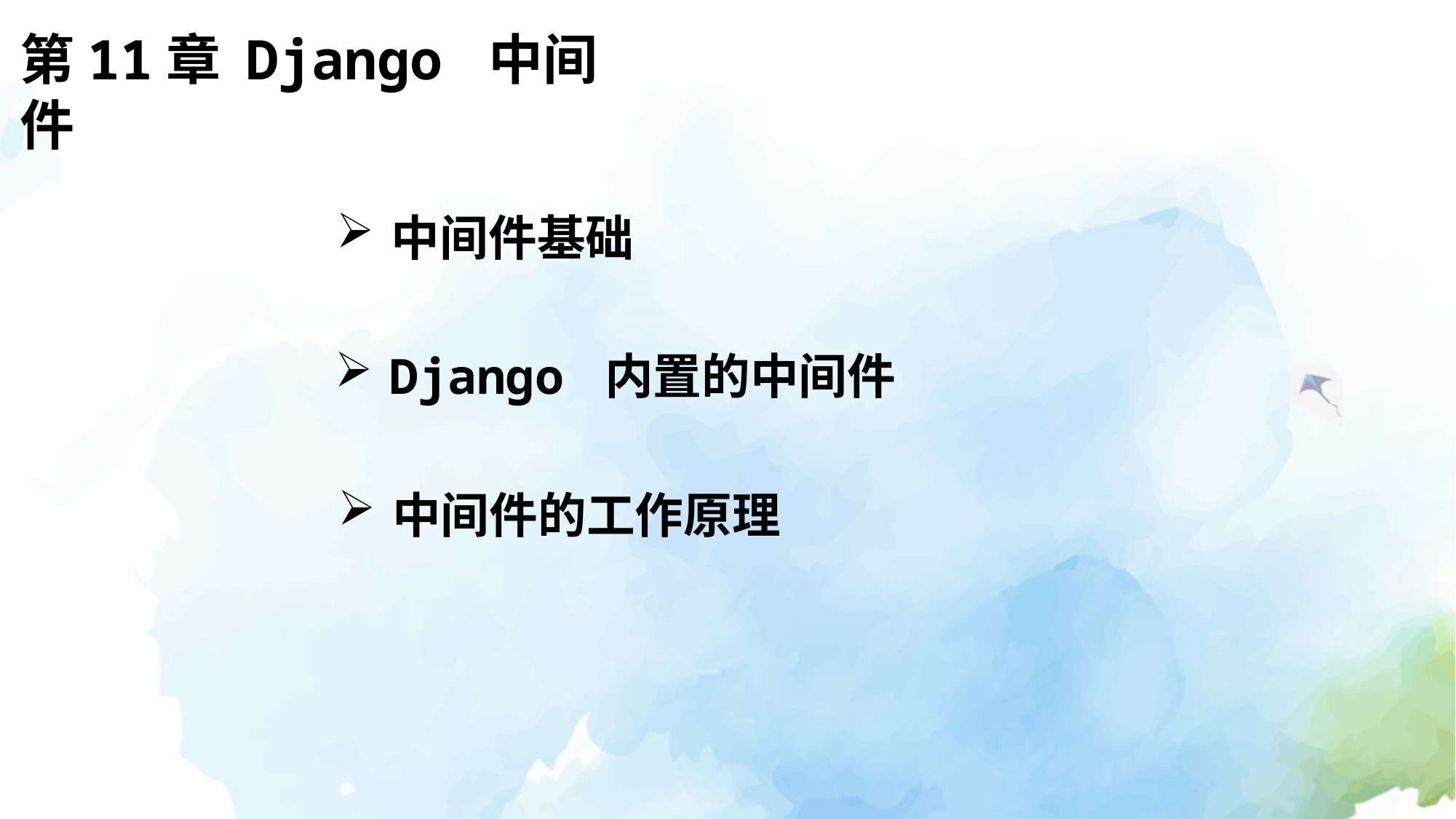

第11章 Django 中间件
中间件基础
Django 内置的中间件
中间件的工作原理